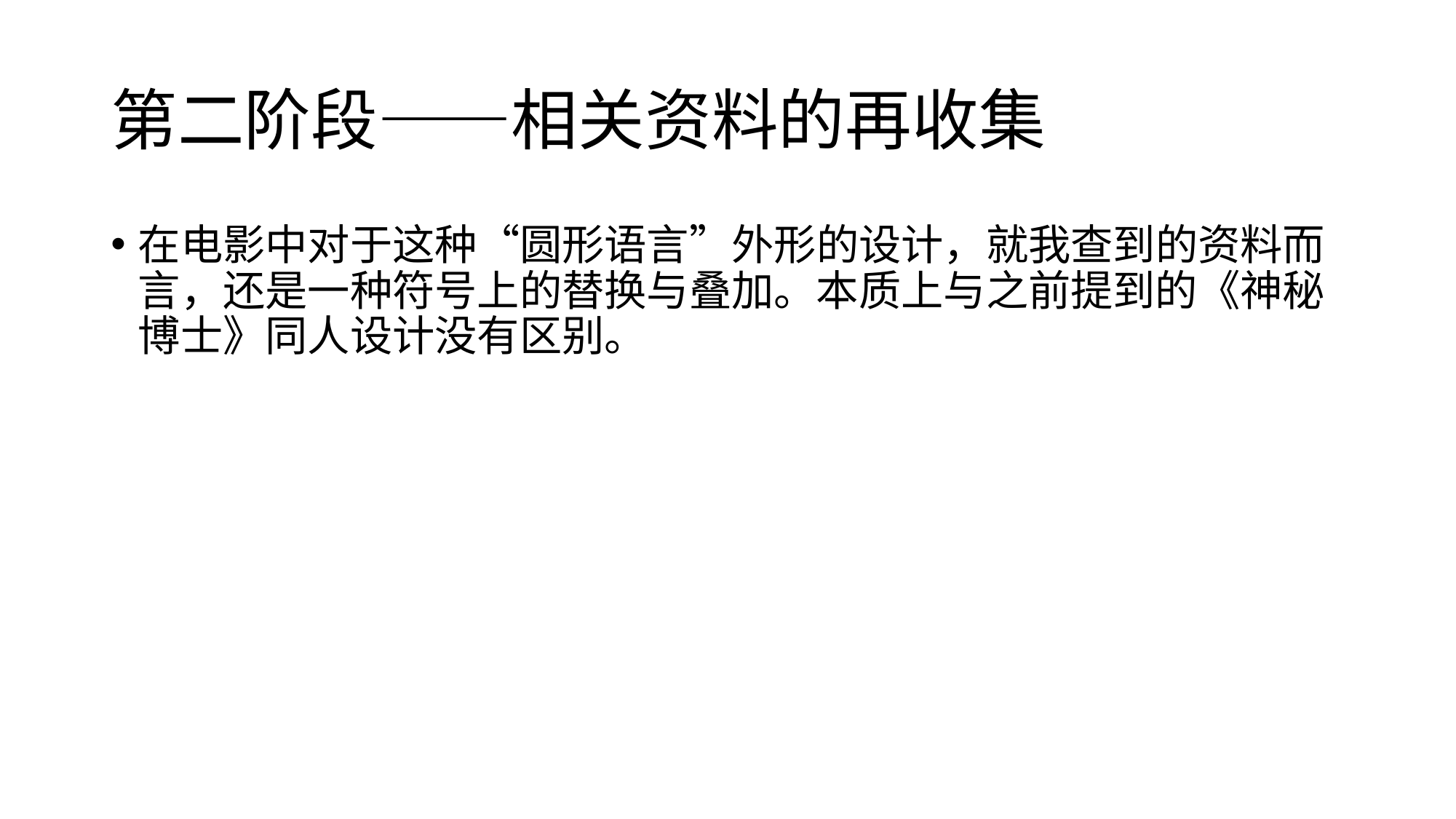

# 第二阶段——相关资料的再收集
在电影中对于这种“圆形语言”外形的设计，就我查到的资料而言，还是一种符号上的替换与叠加。本质上与之前提到的《神秘博士》同人设计没有区别。